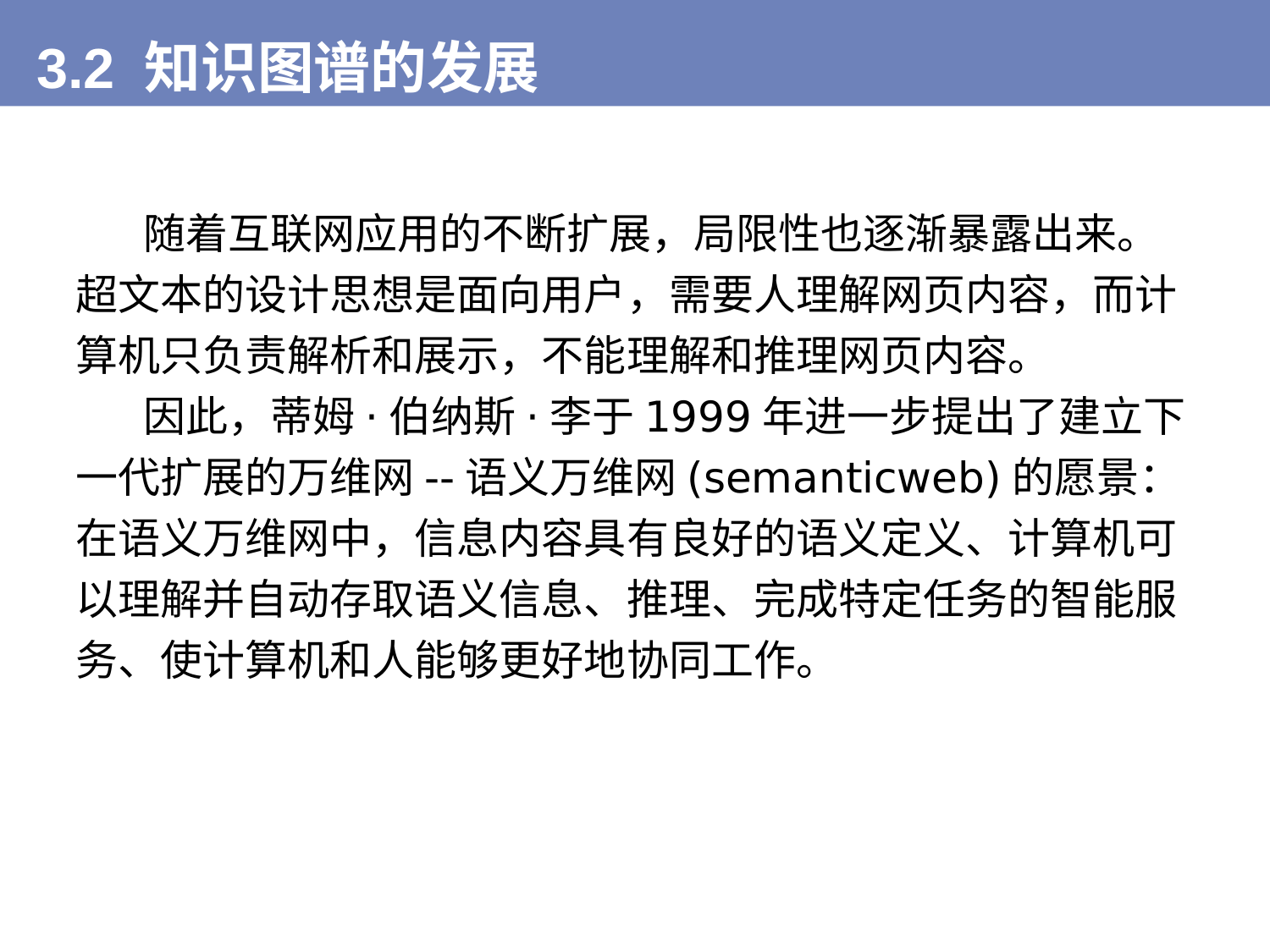

3.2 知识图谱的发展
      随着互联网应用的不断扩展，局限性也逐渐暴露出来。超文本的设计思想是面向用户，需要人理解网页内容，而计算机只负责解析和展示，不能理解和推理网页内容。
      因此，蒂姆·伯纳斯·李于1999年进一步提出了建立下一代扩展的万维网--语义万维网(semanticweb)的愿景：在语义万维网中，信息内容具有良好的语义定义、计算机可以理解并自动存取语义信息、推理、完成特定任务的智能服务、使计算机和人能够更好地协同工作。